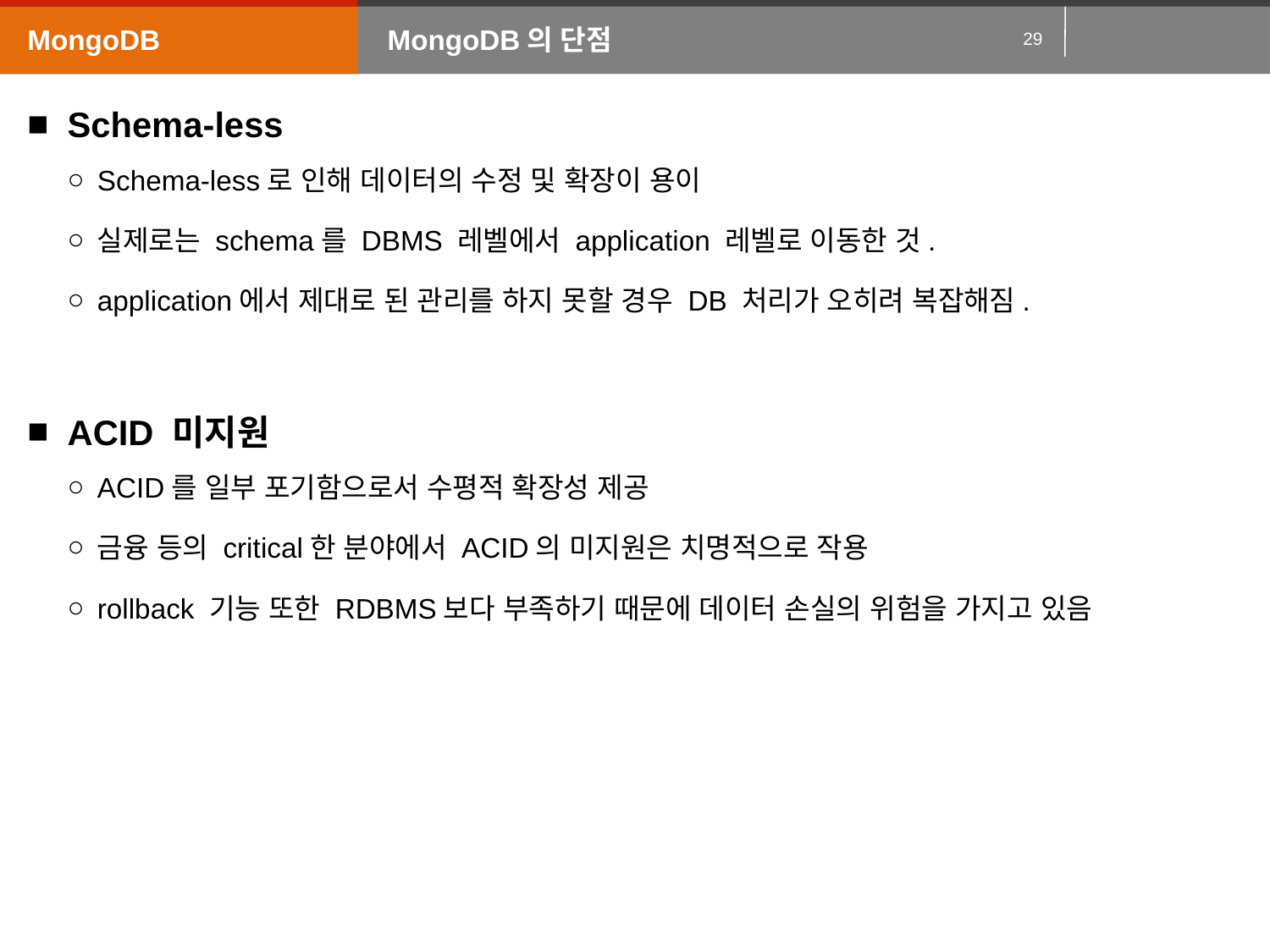

MongoDB
MongoDB의 단점
Schema-less
Schema-less로 인해 데이터의 수정 및 확장이 용이
실제로는 schema를 DBMS 레벨에서 application 레벨로 이동한 것.
application에서 제대로 된 관리를 하지 못할 경우 DB 처리가 오히려 복잡해짐.

ACID 미지원
ACID를 일부 포기함으로서 수평적 확장성 제공
금융 등의 critical한 분야에서 ACID의 미지원은 치명적으로 작용
rollback 기능 또한 RDBMS보다 부족하기 때문에 데이터 손실의 위험을 가지고 있음